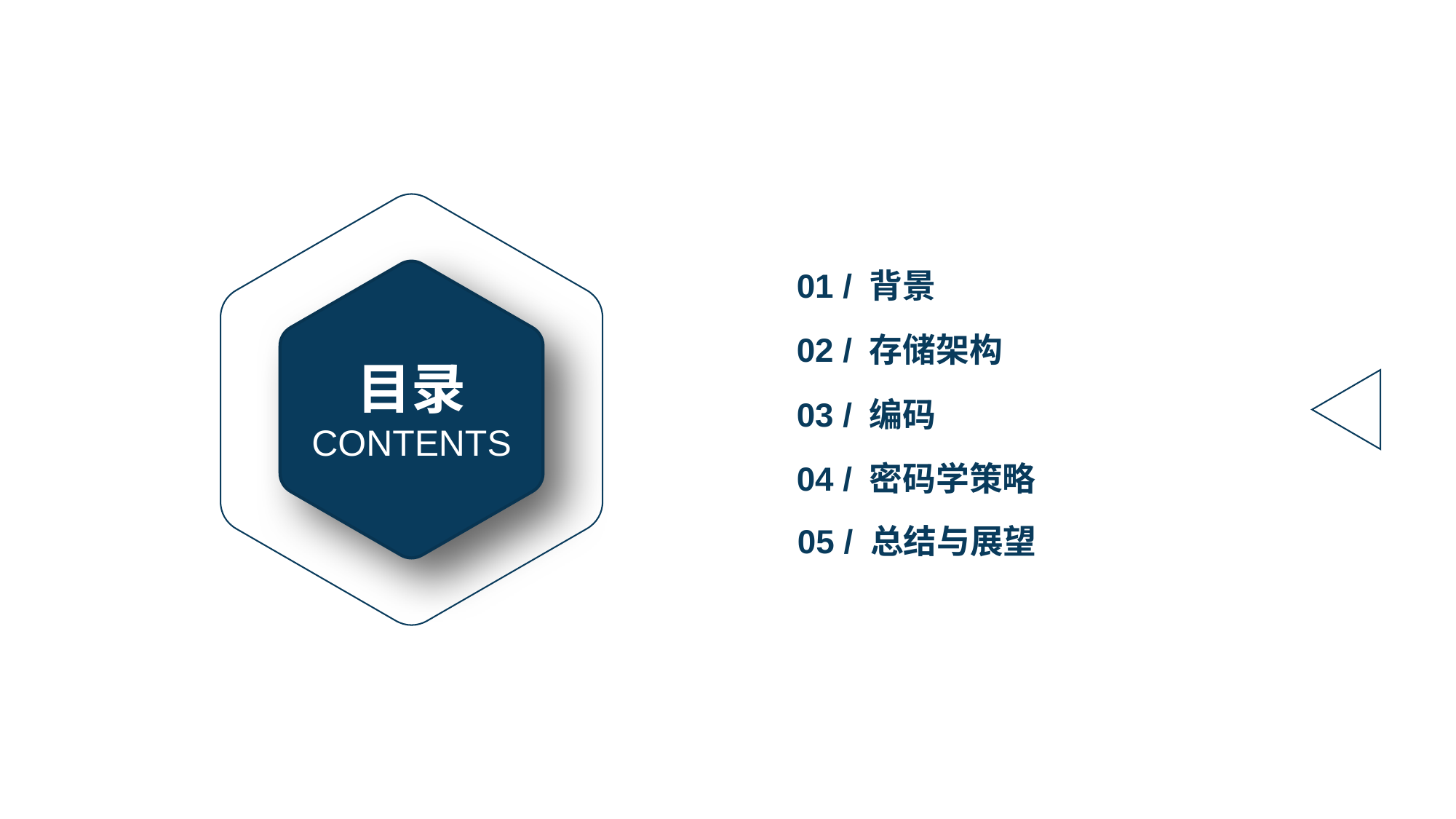

01 / 背景

02 / 存储架构
目录
CONTENTS

03 / 编码
04 / 密码学策略
05 / 总结与展望